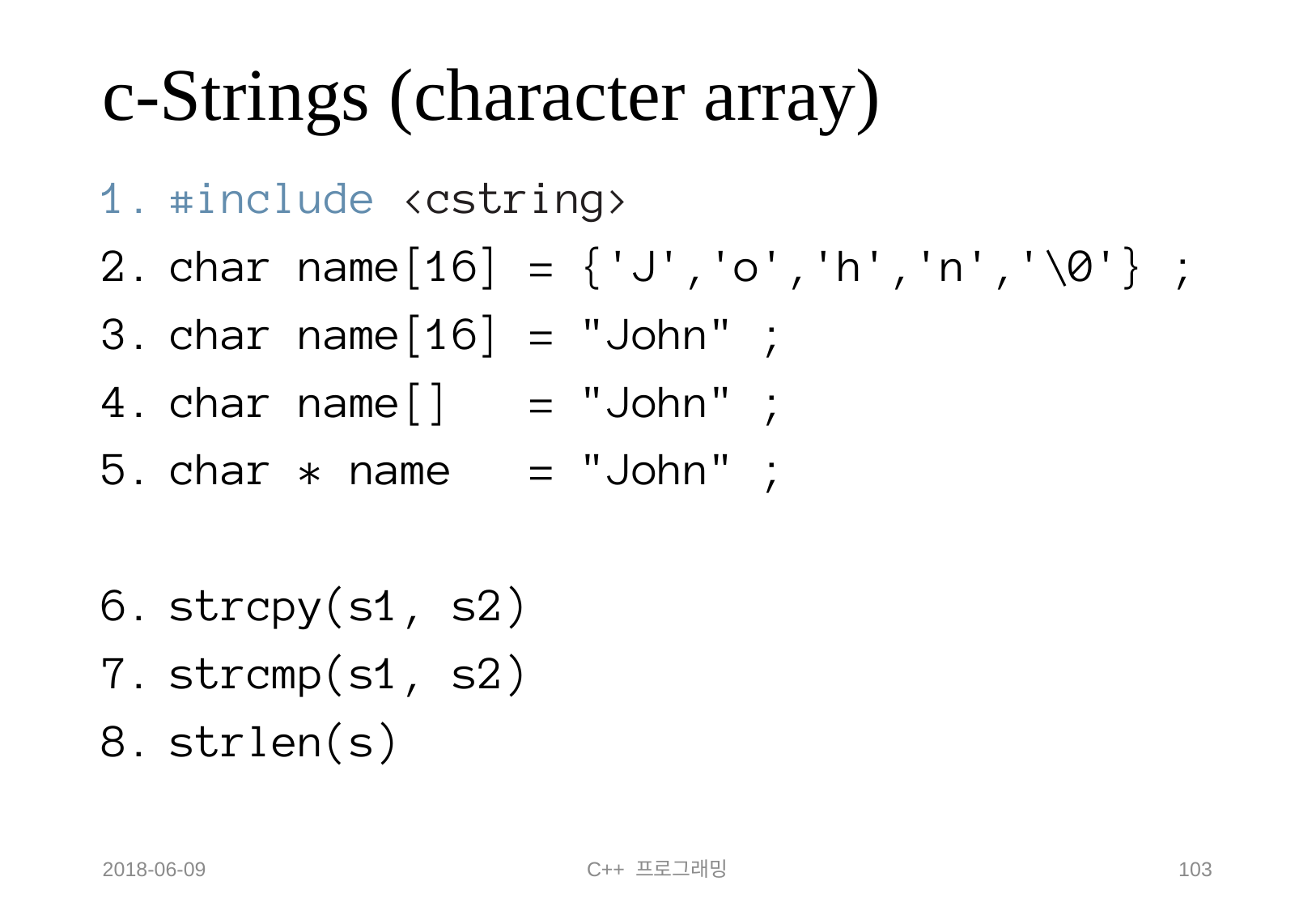

# c-Strings (character array)
#include <cstring>
char name[16] = {'J','o','h','n','\0'} ;
char name[16] = "John" ;
char name[]   = "John" ;
char * name   = "John" ;

strcpy(s1, s2)
strcmp(s1, s2)
strlen(s)

2018-06-09
C++ 프로그래밍
103